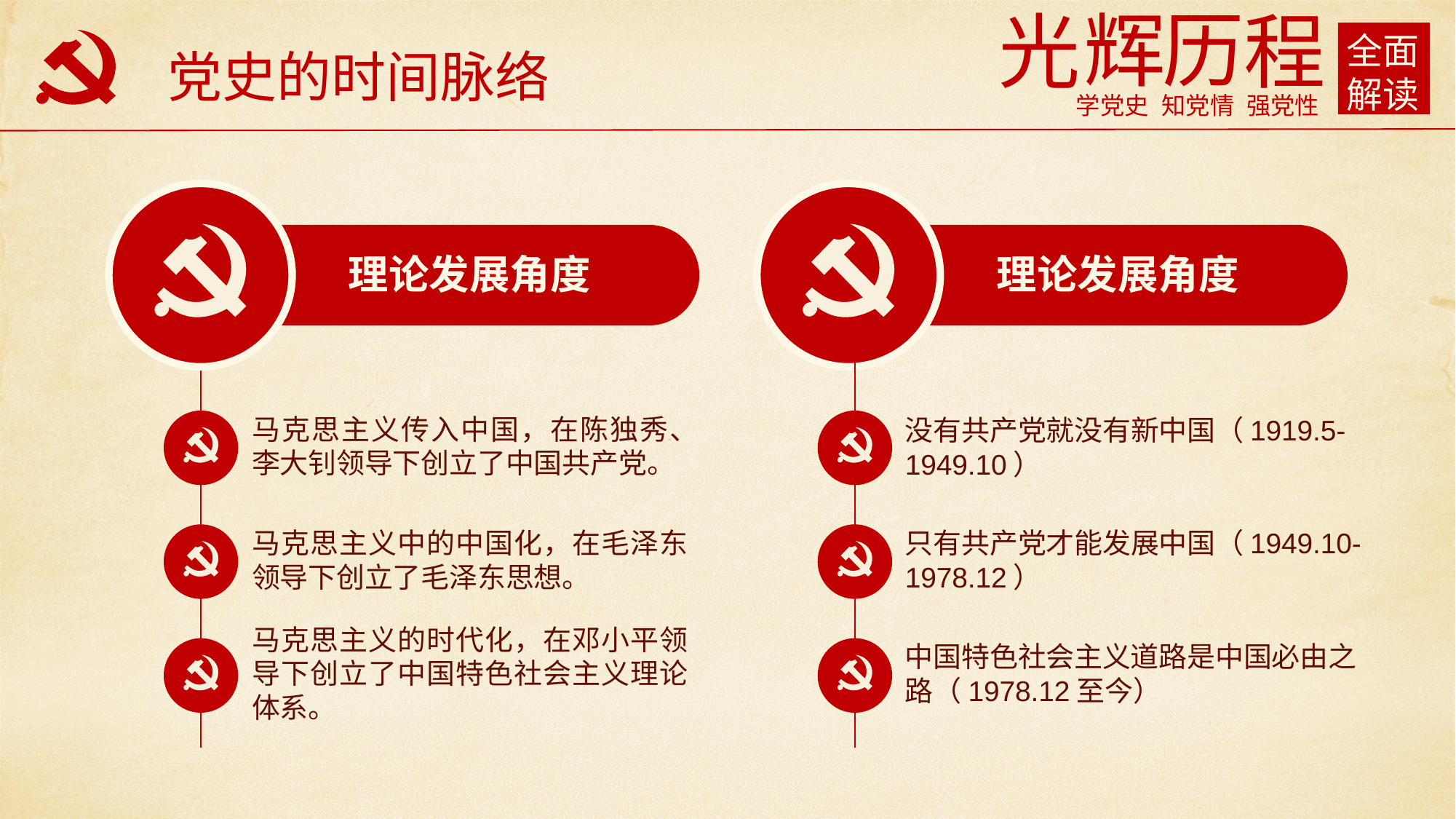

党史的时间脉络

理论发展角度

理论发展角度
马克思主义传入中国，在陈独秀、李大钊领导下创立了中国共产党。
没有共产党就没有新中国（1919.5-1949.10）

马克思主义中的中国化，在毛泽东领导下创立了毛泽东思想。
只有共产党才能发展中国（1949.10-1978.12）

马克思主义的时代化，在邓小平领导下创立了中国特色社会主义理论体系。
中国特色社会主义道路是中国必由之路（1978.12至今）

延时符